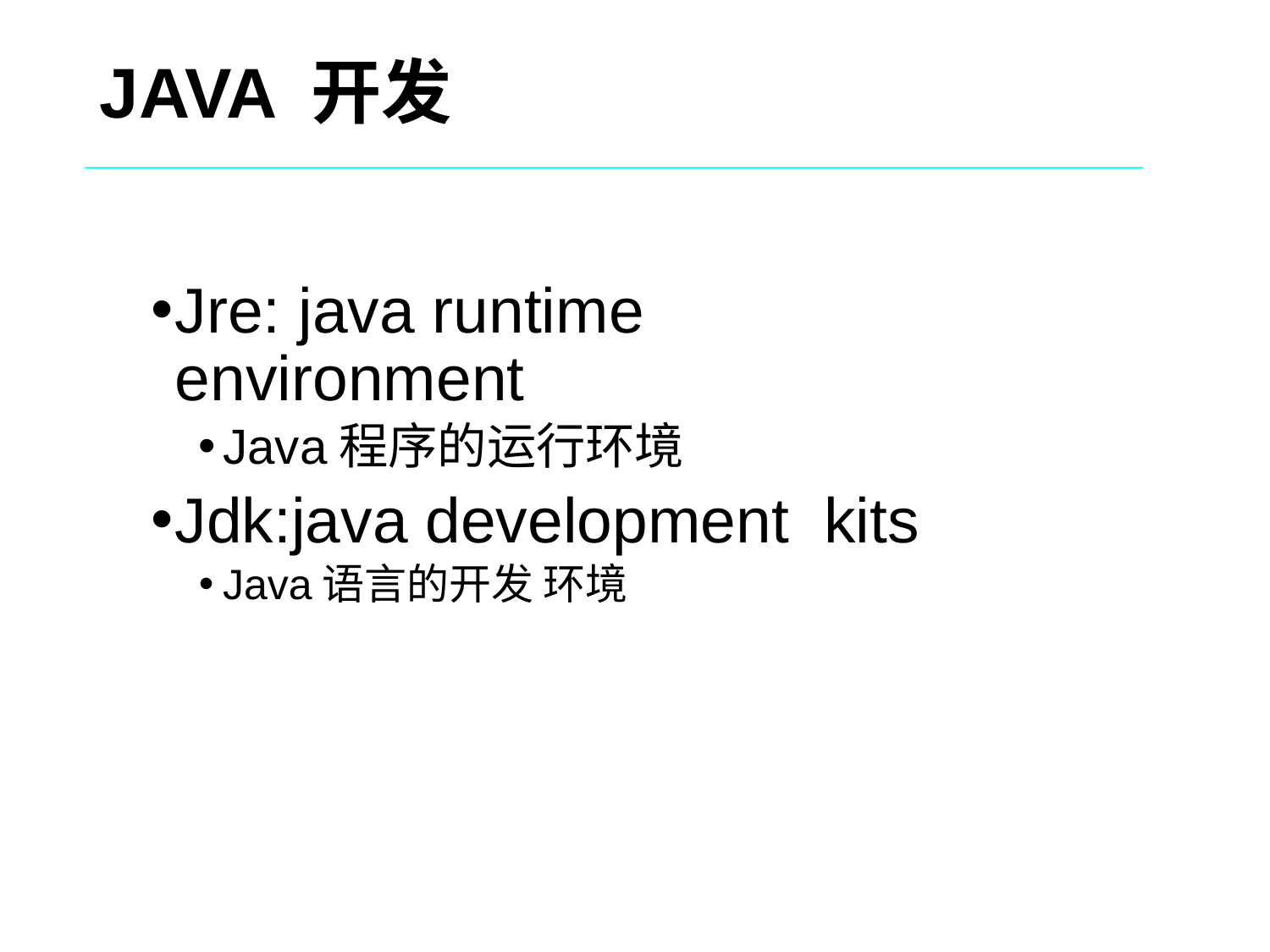

JAVA 开发

Jre: java runtime  environment
Java程序的运行环境
Jdk:java development  kits
Java语言的开发 环境